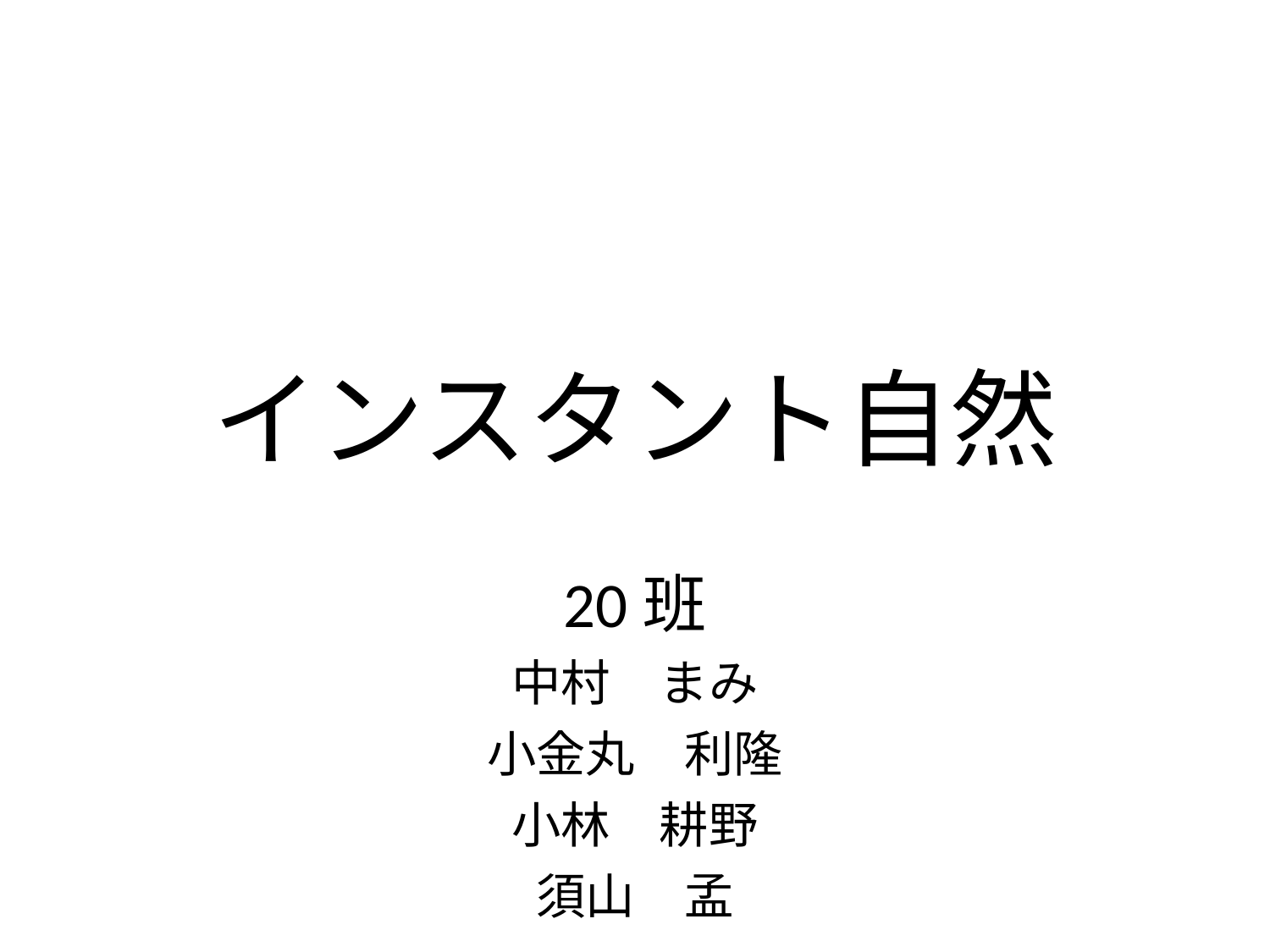

# インスタント自然
20班
中村　まみ
小金丸　利隆
小林　耕野
須山　孟